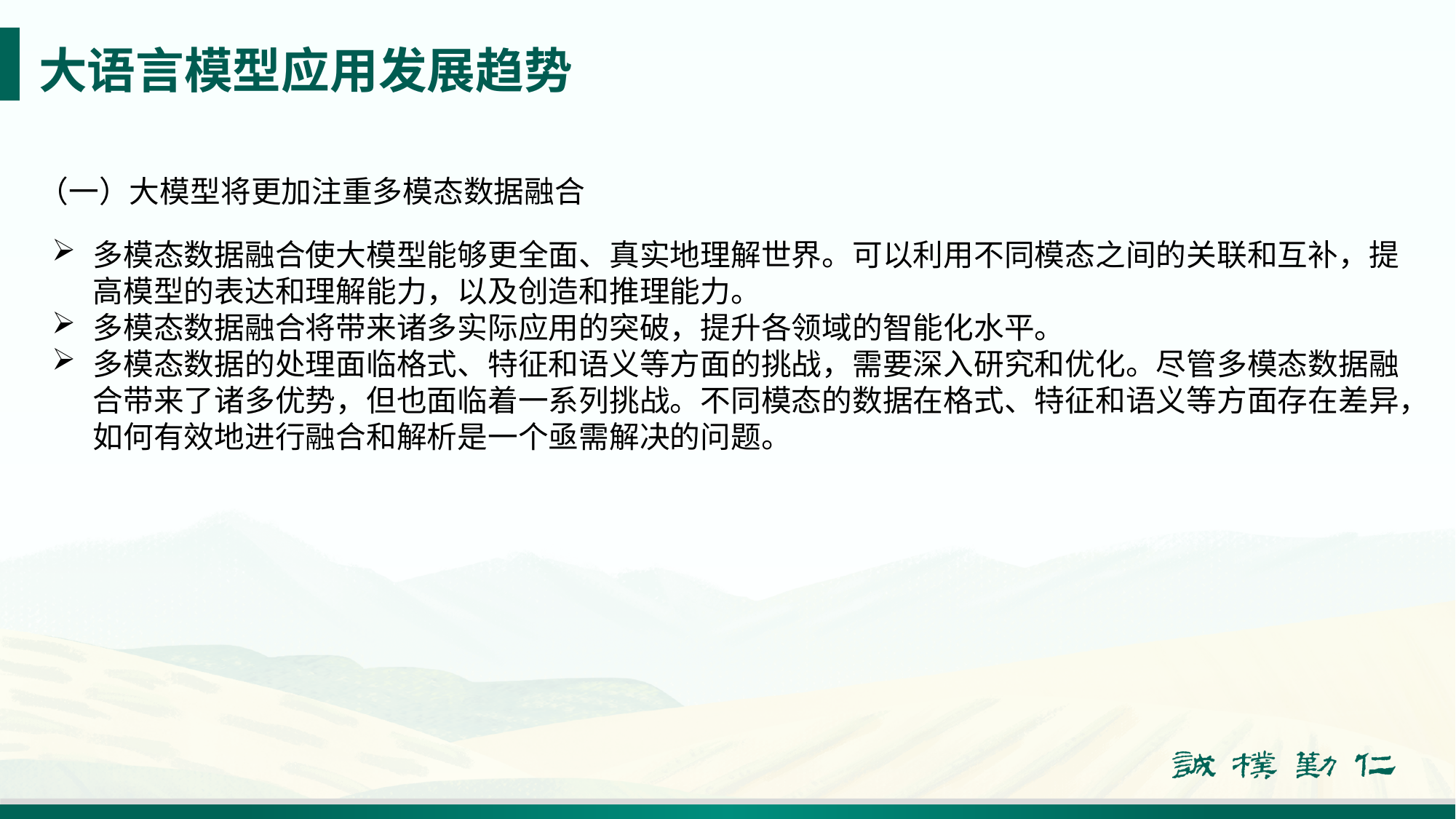

# 大语言模型应用发展趋势
（一）大模型将更加注重多模态数据融合
多模态数据融合使大模型能够更全面、真实地理解世界。可以利用不同模态之间的关联和互补，提高模型的表达和理解能力，以及创造和推理能力。
多模态数据融合将带来诸多实际应用的突破，提升各领域的智能化水平。
多模态数据的处理面临格式、特征和语义等方面的挑战，需要深入研究和优化。尽管多模态数据融合带来了诸多优势，但也面临着一系列挑战。不同模态的数据在格式、特征和语义等方面存在差异，如何有效地进行融合和解析是一个亟需解决的问题。